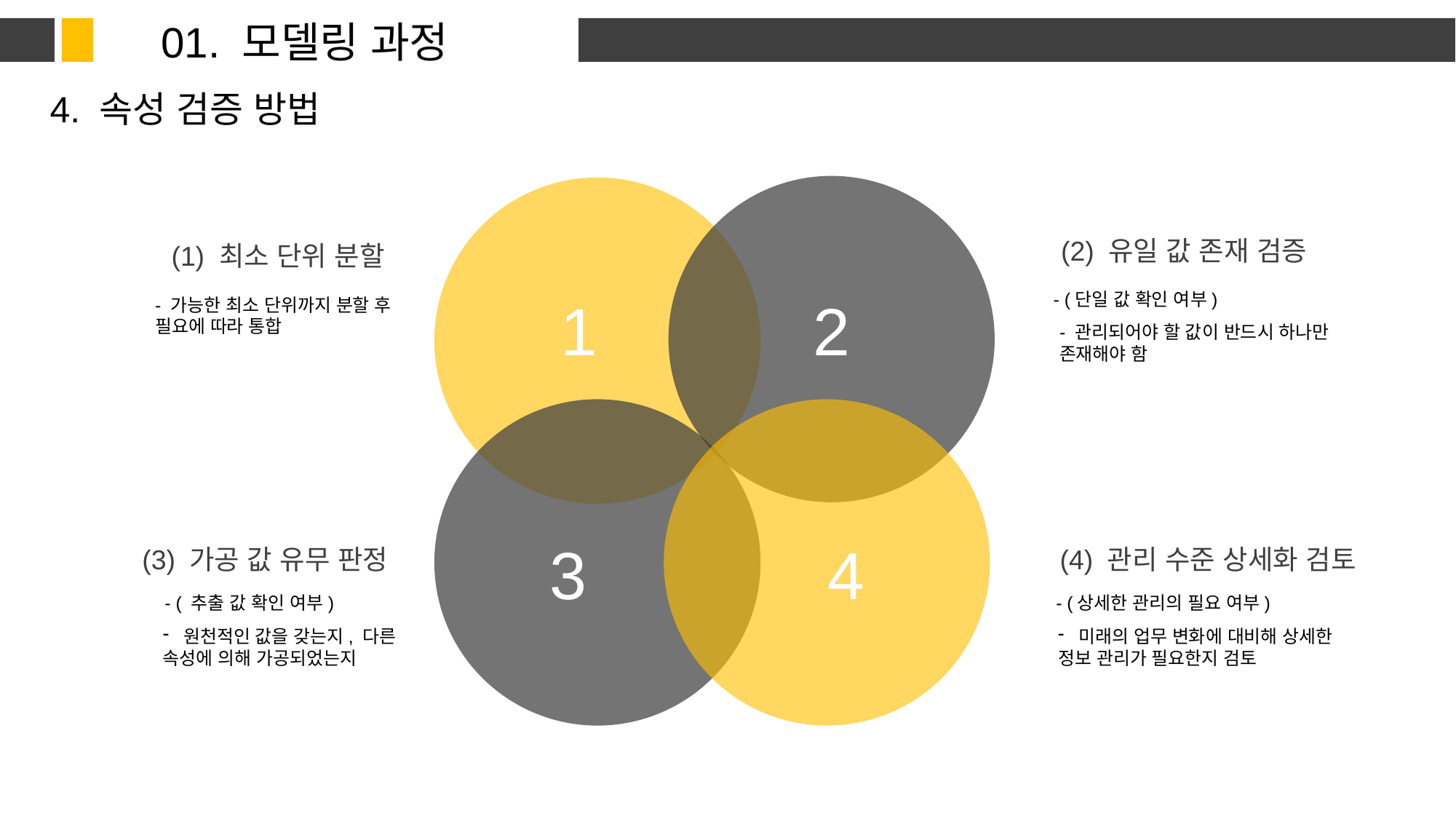

01. 모델링 과정

4. 속성 검증 방법

(2) 유일 값 존재 검증
(1) 최소 단위 분할
- (단일 값 확인 여부)
2
1
- 가능한 최소 단위까지 분할 후
필요에 따라 통합
- 관리되어야 할 값이 반드시 하나만
존재해야 함

3
4
(3) 가공 값 유무 판정
(4) 관리 수준 상세화 검토
- ( 추출 값 확인 여부)
- (상세한 관리의 필요 여부)
원천적인 값을 갖는지, 다른
속성에 의해 가공되었는지
미래의 업무 변화에 대비해 상세한
정보 관리가 필요한지 검토